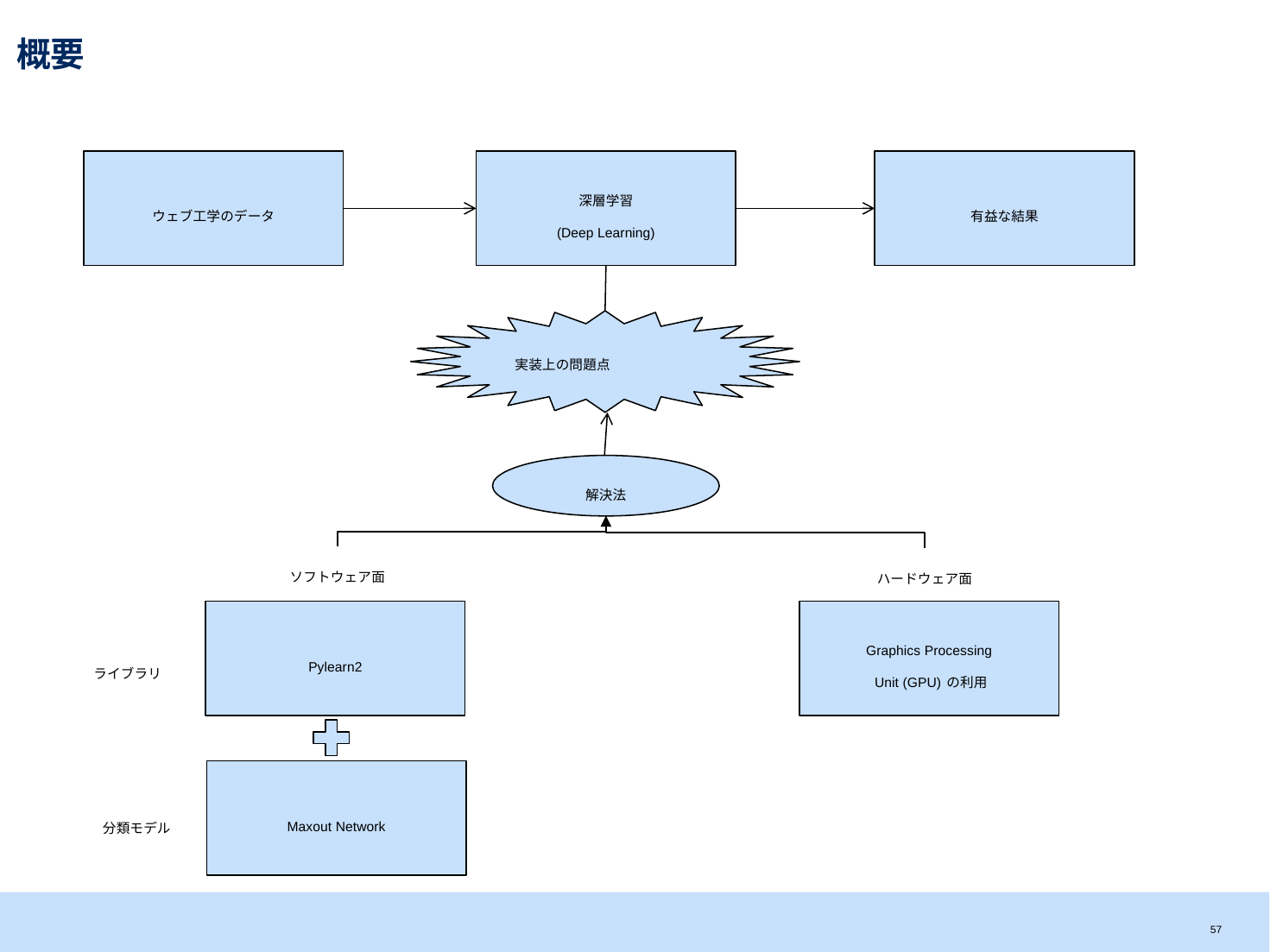

# 概要
ウェブ工学のデータ
深層学習
(Deep Learning)
有益な結果
実装上の問題点
解決法
ソフトウェア面
ハードウェア面
Pylearn2
Graphics Processing
 Unit (GPU)の利用
ライブラリ

Maxout Network
分類モデル
57